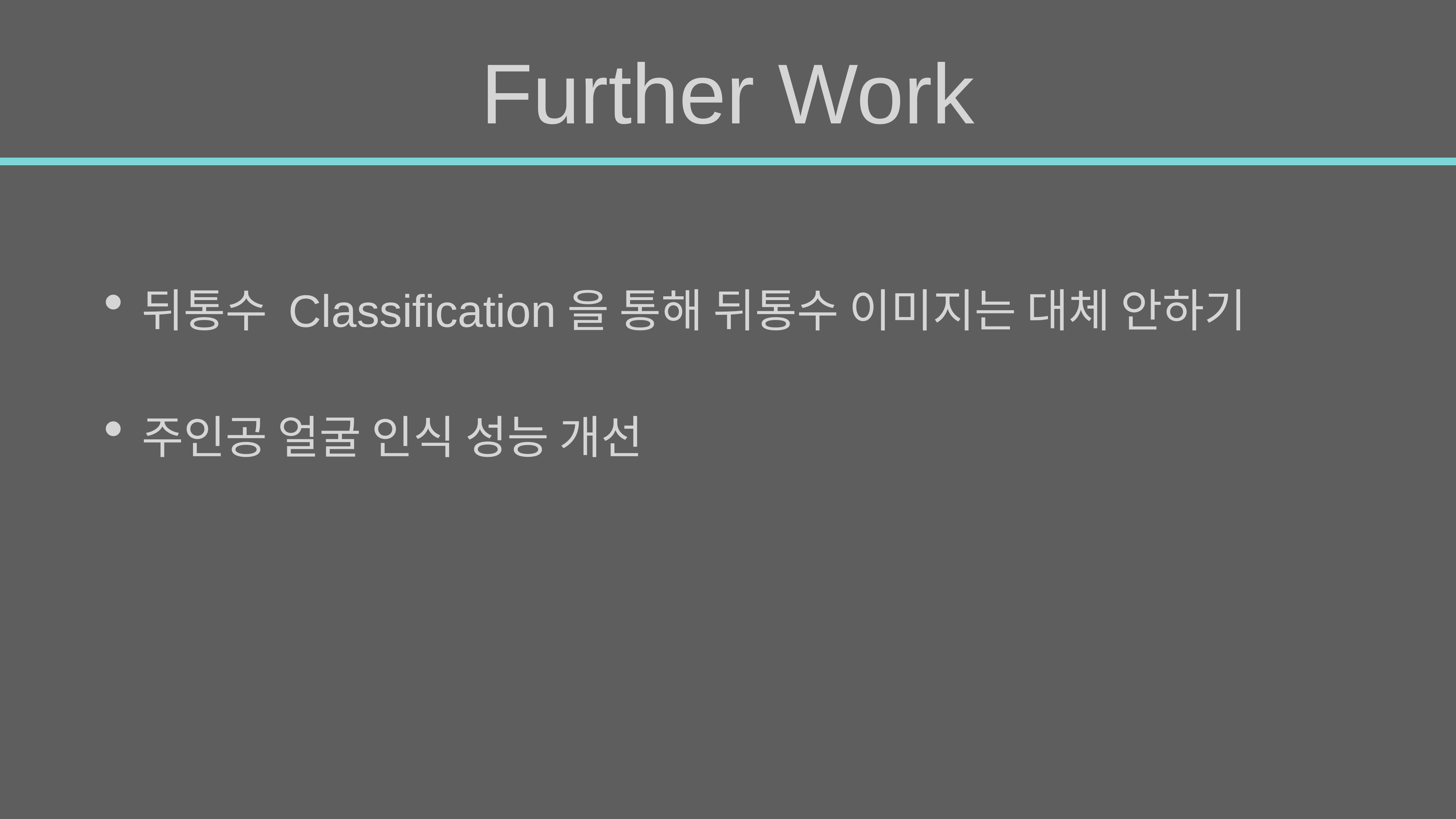

# Further Work
뒤통수 Classification을 통해 뒤통수 이미지는 대체 안하기
주인공 얼굴 인식 성능 개선
19